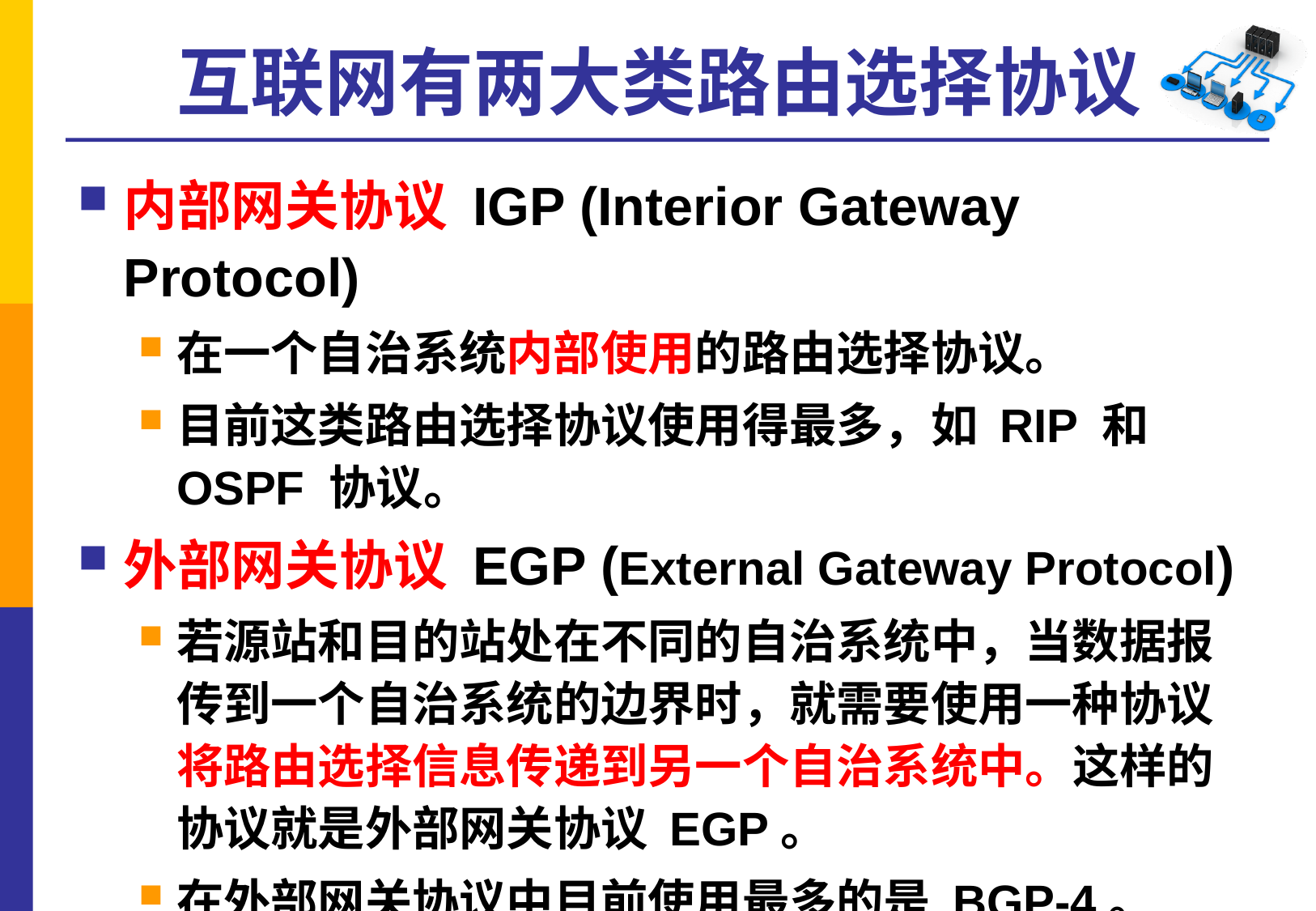

# 互联网有两大类路由选择协议
内部网关协议 IGP (Interior Gateway Protocol)
在一个自治系统内部使用的路由选择协议。
目前这类路由选择协议使用得最多，如 RIP 和 OSPF 协议。
外部网关协议 EGP (External Gateway Protocol)
若源站和目的站处在不同的自治系统中，当数据报传到一个自治系统的边界时，就需要使用一种协议将路由选择信息传递到另一个自治系统中。这样的协议就是外部网关协议 EGP。
在外部网关协议中目前使用最多的是 BGP-4。